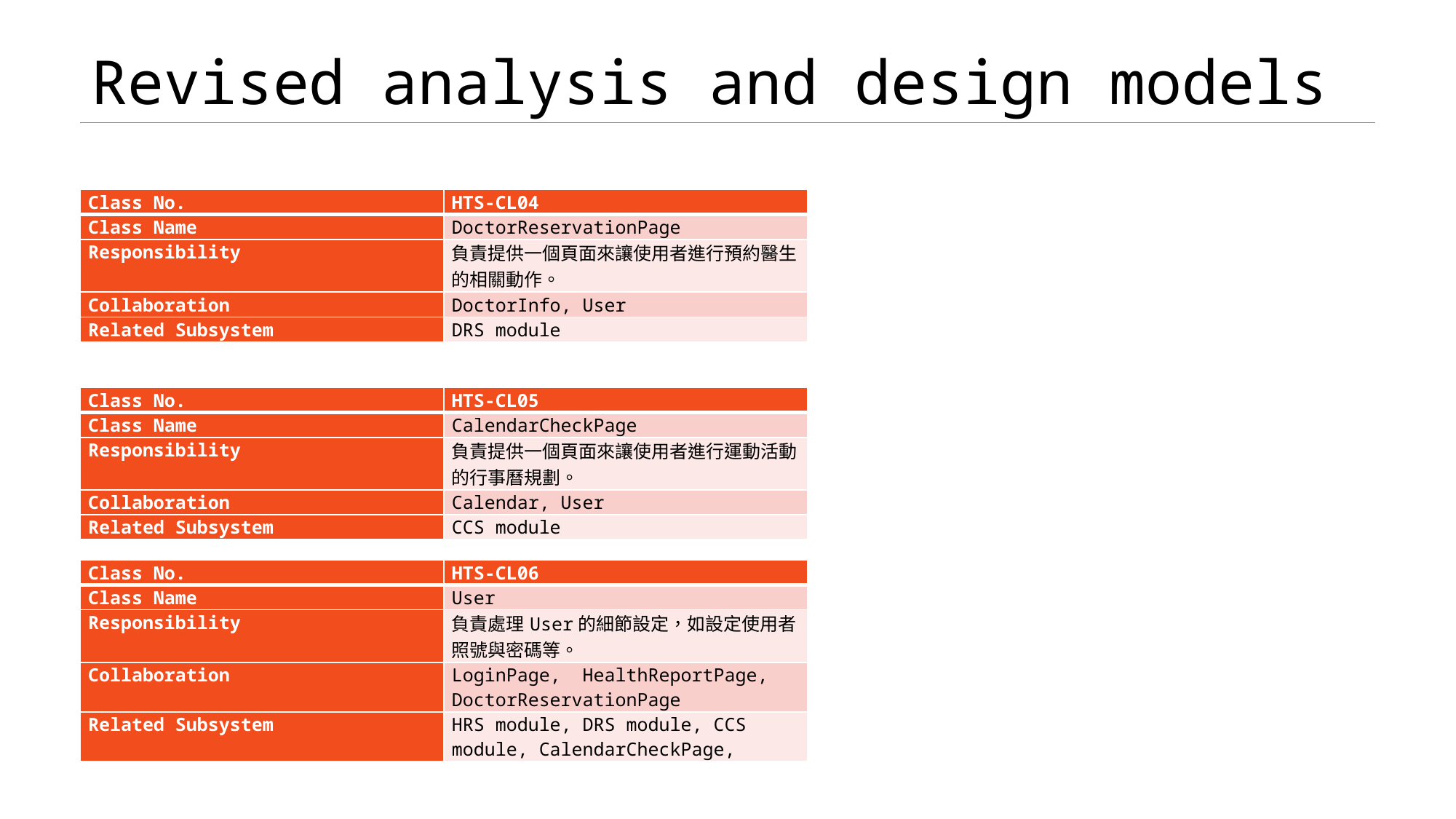

# Revised analysis and design models
| Class No. | HTS-CL04 |
| --- | --- |
| Class Name | DoctorReservationPage |
| Responsibility | 負責提供一個頁面來讓使用者進行預約醫生的相關動作。 |
| Collaboration | DoctorInfo, User |
| Related Subsystem | DRS module |
| Class No. | HTS-CL05 |
| --- | --- |
| Class Name | CalendarCheckPage |
| Responsibility | 負責提供一個頁面來讓使用者進行運動活動的行事曆規劃。 |
| Collaboration | Calendar, User |
| Related Subsystem | CCS module |
| Class No. | HTS-CL06 |
| --- | --- |
| Class Name | User |
| Responsibility | 負責處理User的細節設定，如設定使用者照號與密碼等。 |
| Collaboration | LoginPage, HealthReportPage, DoctorReservationPage |
| Related Subsystem | HRS module, DRS module, CCS module, CalendarCheckPage, |